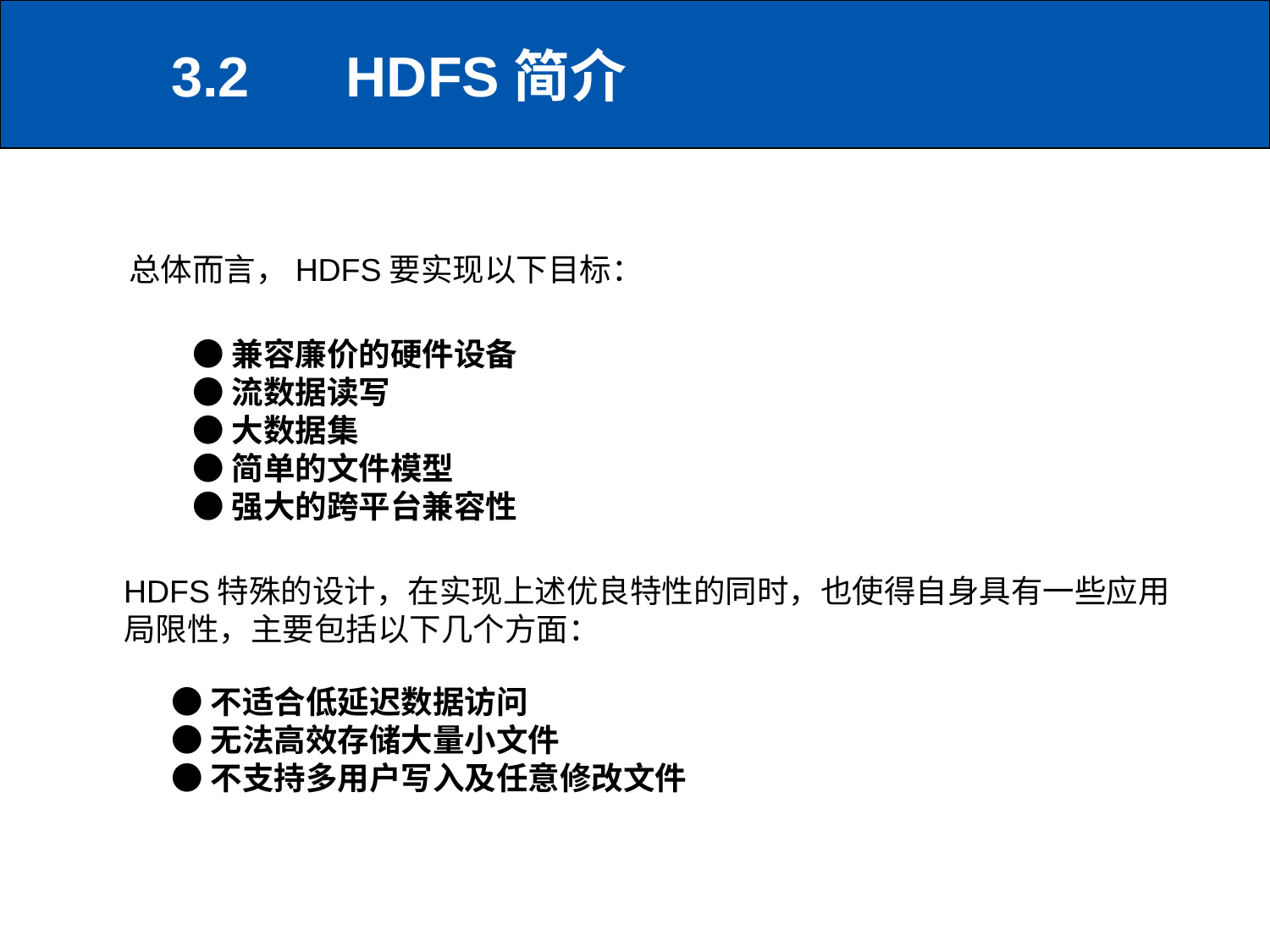

# 3.2	HDFS简介
总体而言，HDFS要实现以下目标：
●兼容廉价的硬件设备
●流数据读写
●大数据集
●简单的文件模型
●强大的跨平台兼容性
HDFS特殊的设计，在实现上述优良特性的同时，也使得自身具有一些应用局限性，主要包括以下几个方面：
●不适合低延迟数据访问
●无法高效存储大量小文件
●不支持多用户写入及任意修改文件